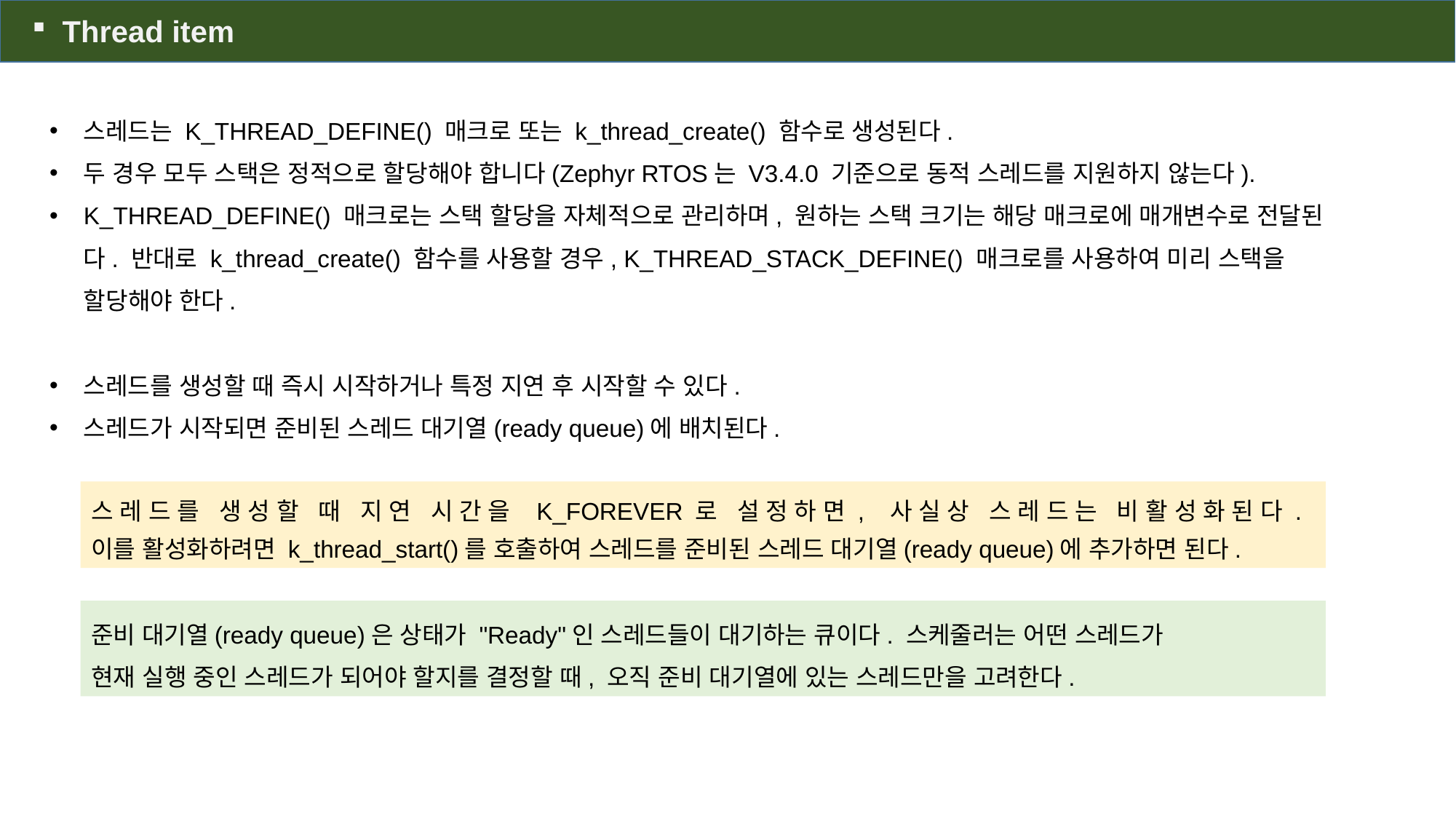

Thread item
스레드는 K_THREAD_DEFINE() 매크로 또는 k_thread_create() 함수로 생성된다.
두 경우 모두 스택은 정적으로 할당해야 합니다(Zephyr RTOS는 V3.4.0 기준으로 동적 스레드를 지원하지 않는다).
K_THREAD_DEFINE() 매크로는 스택 할당을 자체적으로 관리하며, 원하는 스택 크기는 해당 매크로에 매개변수로 전달된다. 반대로 k_thread_create() 함수를 사용할 경우, K_THREAD_STACK_DEFINE() 매크로를 사용하여 미리 스택을 할당해야 한다.

스레드를 생성할 때 즉시 시작하거나 특정 지연 후 시작할 수 있다.
스레드가 시작되면 준비된 스레드 대기열(ready queue)에 배치된다.
스레드를 생성할 때 지연 시간을 K_FOREVER로 설정하면, 사실상 스레드는 비활성화된다.
이를 활성화하려면 k_thread_start()를 호출하여 스레드를 준비된 스레드 대기열(ready queue)에 추가하면 된다.
준비 대기열(ready queue)은 상태가 "Ready"인 스레드들이 대기하는 큐이다. 스케줄러는 어떤 스레드가
현재 실행 중인 스레드가 되어야 할지를 결정할 때, 오직 준비 대기열에 있는 스레드만을 고려한다.